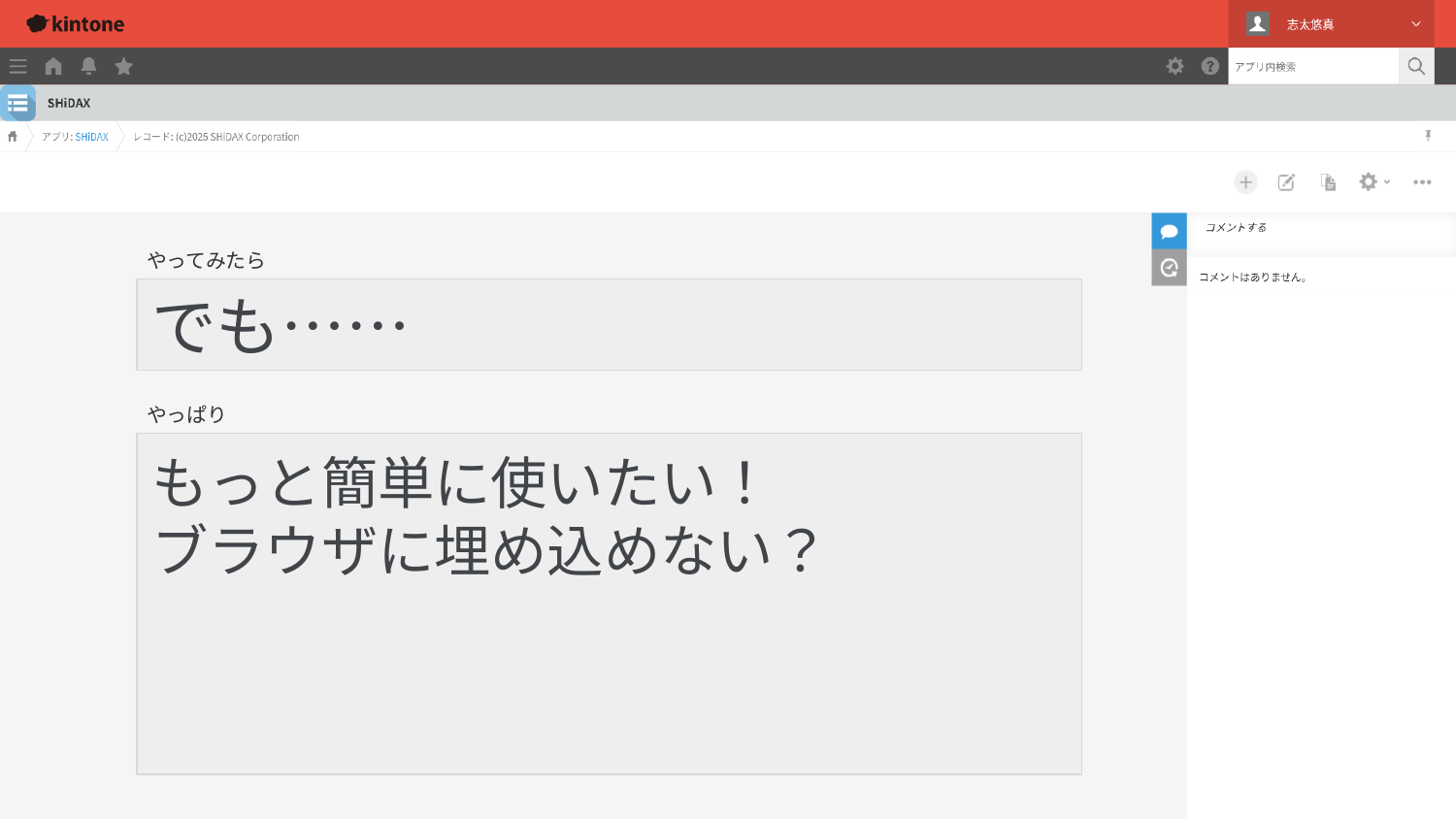

やってみたら
# でも……
やっぱり
もっと簡単に使いたい！
ブラウザに埋め込めない？